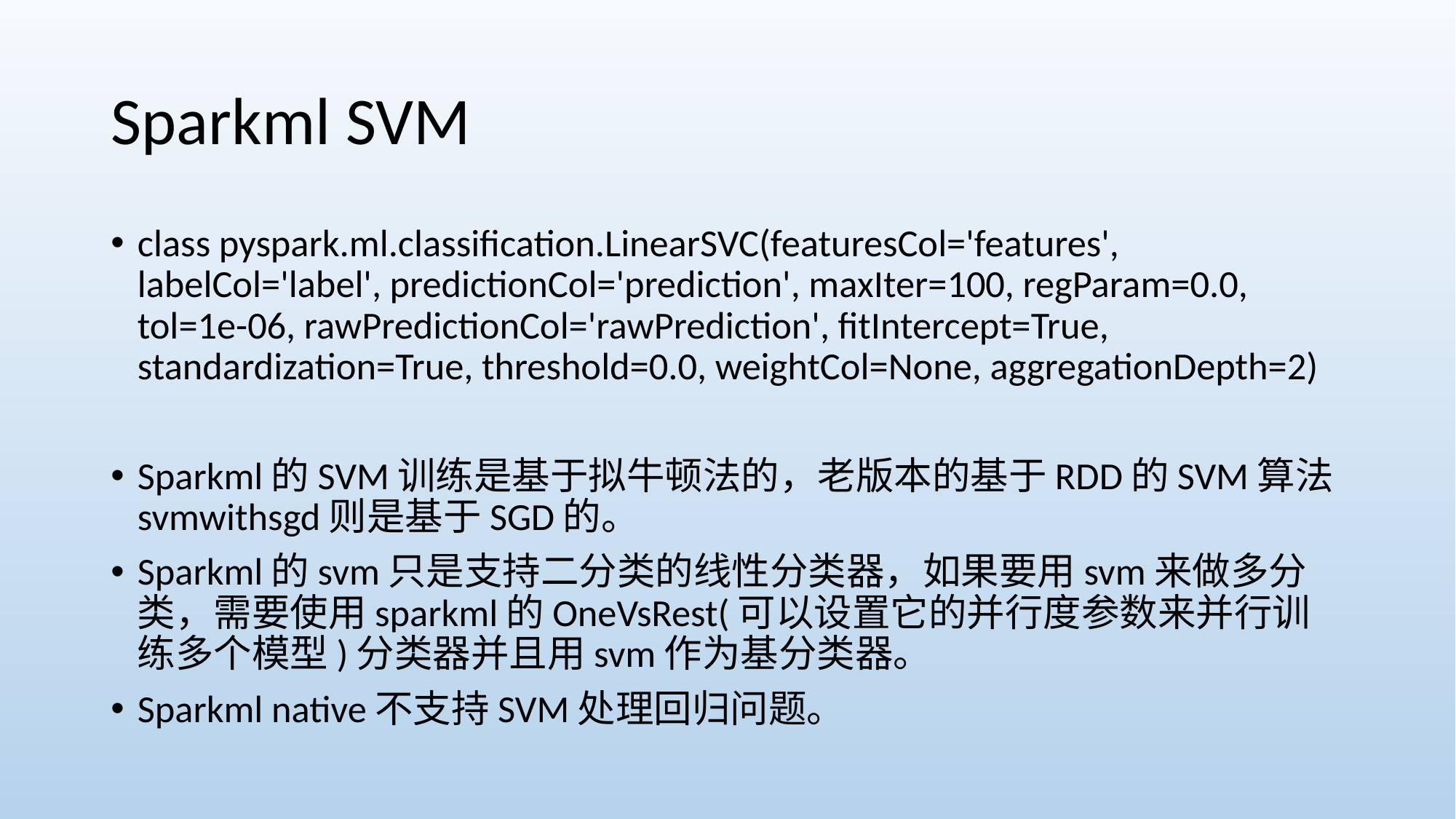

# Sparkml SVM
class pyspark.ml.classification.LinearSVC(featuresCol='features', labelCol='label', predictionCol='prediction', maxIter=100, regParam=0.0, tol=1e-06, rawPredictionCol='rawPrediction', fitIntercept=True, standardization=True, threshold=0.0, weightCol=None, aggregationDepth=2)

Sparkml的SVM训练是基于拟牛顿法的，老版本的基于RDD的SVM算法svmwithsgd则是基于SGD的。
Sparkml的svm只是支持二分类的线性分类器，如果要用svm来做多分类，需要使用sparkml的OneVsRest(可以设置它的并行度参数来并行训练多个模型)分类器并且用svm作为基分类器。
Sparkml native不支持SVM处理回归问题。